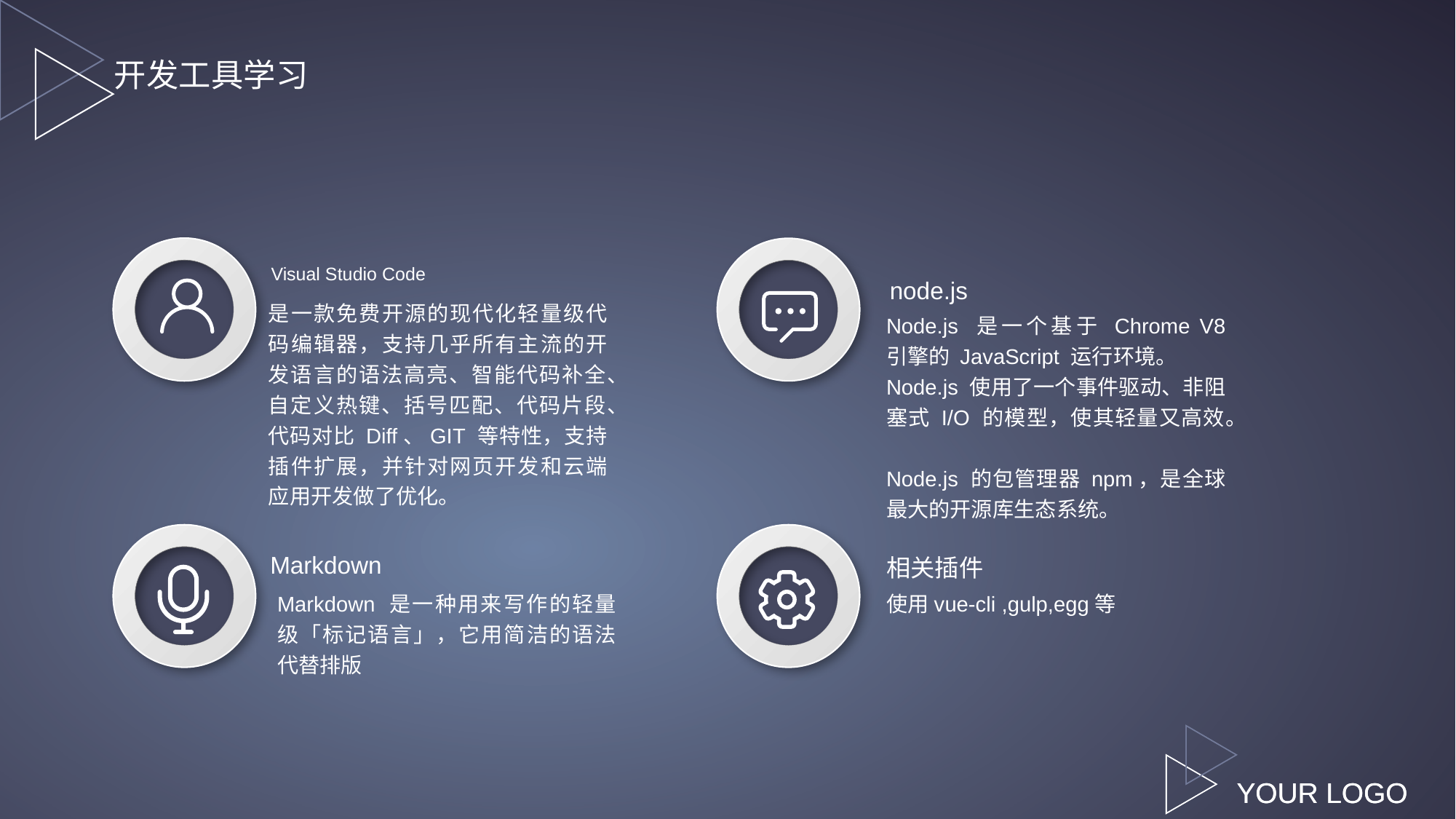

开发工具学习

Visual Studio Code
node.js

是一款免费开源的现代化轻量级代码编辑器，支持几乎所有主流的开发语言的语法高亮、智能代码补全、自定义热键、括号匹配、代码片段、代码对比 Diff、GIT 等特性，支持插件扩展，并针对网页开发和云端应用开发做了优化。

Node.js 是一个基于 Chrome V8 引擎的 JavaScript 运行环境。
Node.js 使用了一个事件驱动、非阻塞式 I/O 的模型，使其轻量又高效。
Node.js 的包管理器 npm，是全球最大的开源库生态系统。

Markdown
相关插件

Markdown 是一种用来写作的轻量级「标记语言」，它用简洁的语法代替排版
使用vue-cli ,gulp,egg等

YOUR LOGO